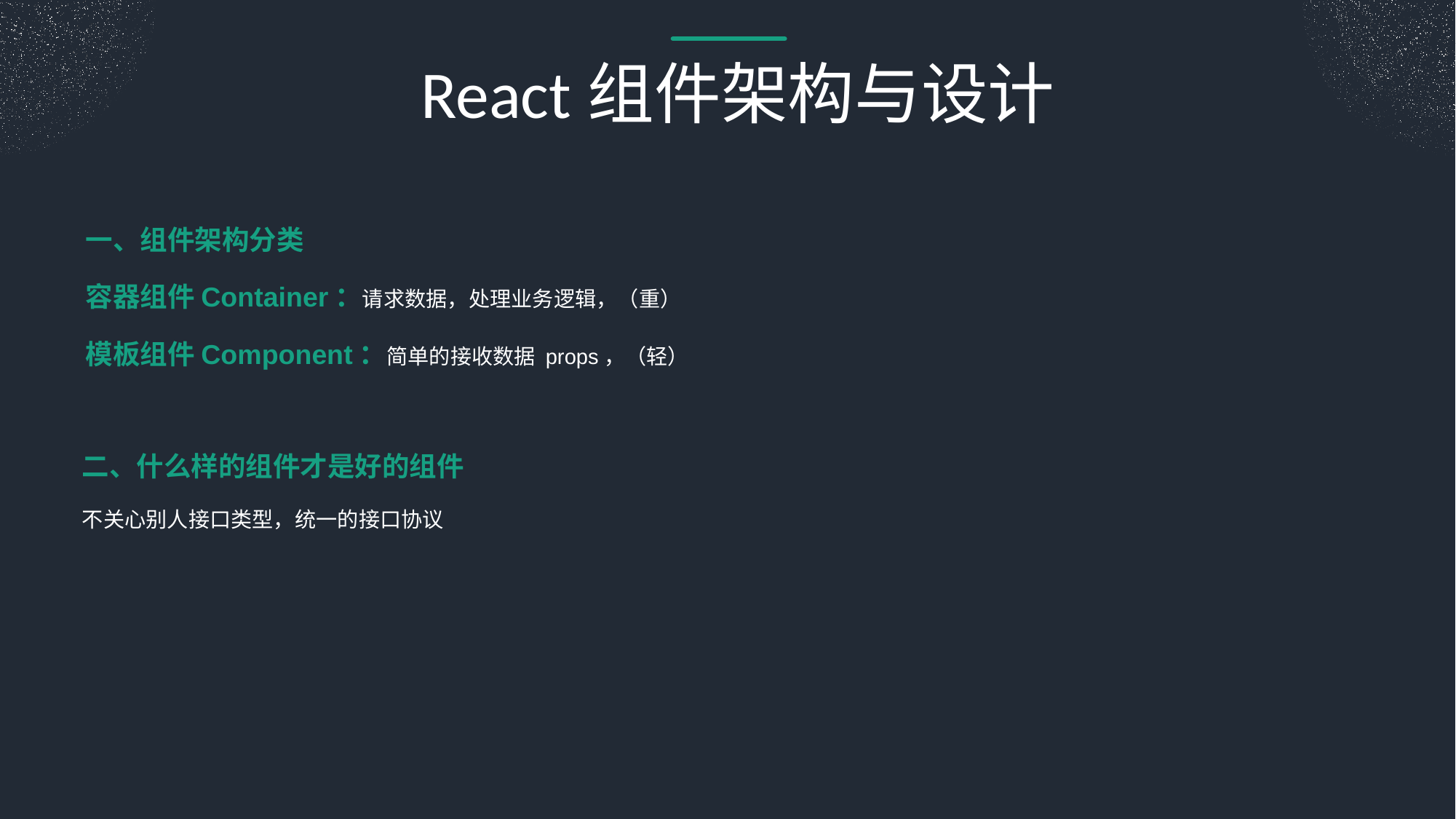

React组件架构与设计
一、组件架构分类
容器组件Container：请求数据，处理业务逻辑，（重）
模板组件Component：简单的接收数据 props，（轻）
二、什么样的组件才是好的组件
不关心别人接口类型，统一的接口协议